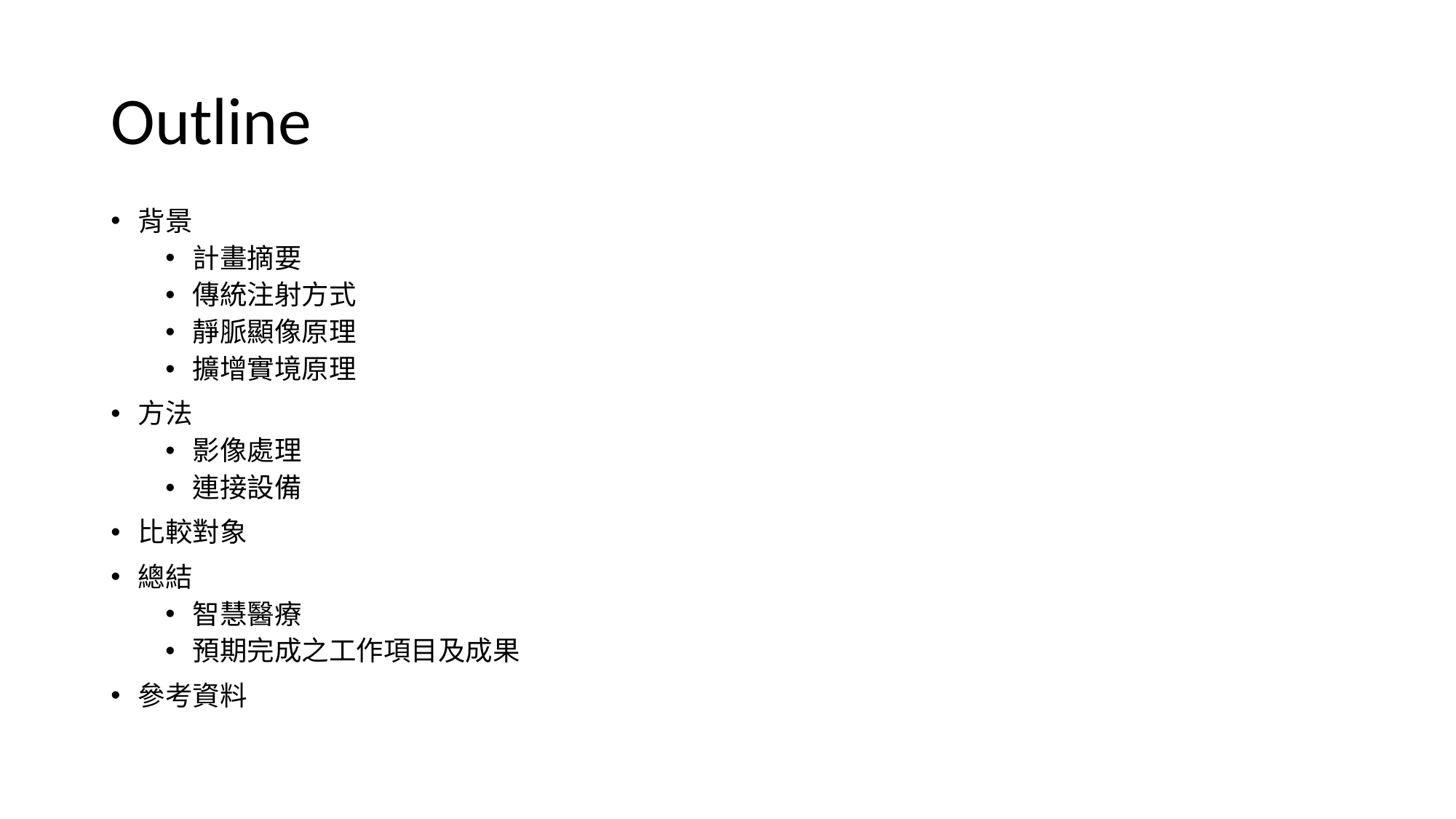

# Outline
背景
計畫摘要
傳統注射方式
靜脈顯像原理
擴增實境原理
方法
影像處理
連接設備
比較對象
總結
智慧醫療
預期完成之工作項目及成果
參考資料